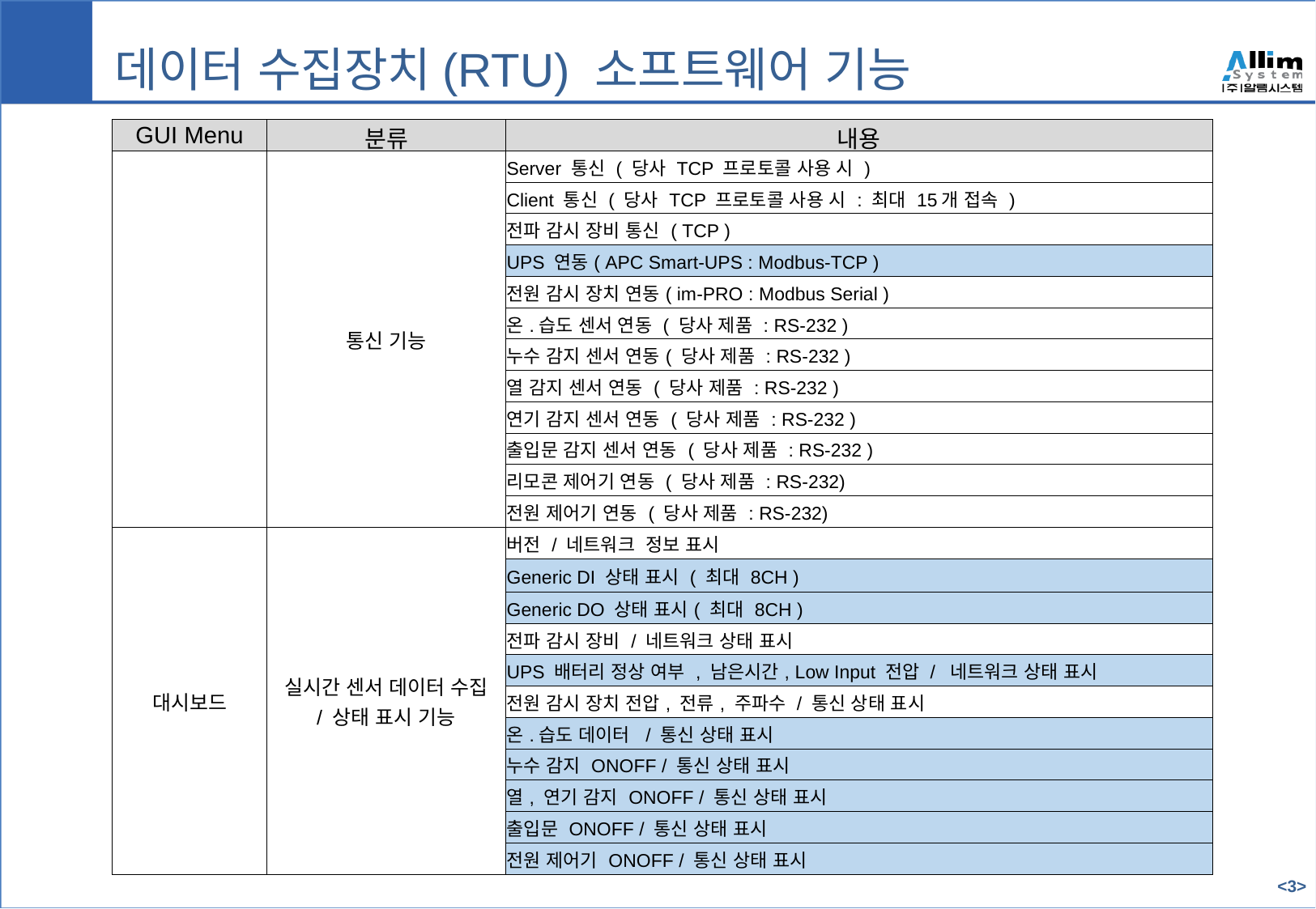

I
데이터 수집장치(RTU) 소프트웨어 기능
| GUI Menu | 분류 | 내용 |
| --- | --- | --- |
|  | 통신 기능 | Server 통신 ( 당사 TCP 프로토콜 사용 시 ) |
|  |  | Client 통신 ( 당사 TCP 프로토콜 사용 시 : 최대 15개 접속 ) |
|  |  | 전파 감시 장비 통신 ( TCP ) |
|  |  | UPS 연동( APC Smart-UPS : Modbus-TCP ) |
|  |  | 전원 감시 장치 연동( im-PRO : Modbus Serial ) |
|  |  | 온.습도 센서 연동 ( 당사 제품 : RS-232 ) |
|  |  | 누수 감지 센서 연동( 당사 제품 : RS-232 ) |
|  |  | 열 감지 센서 연동 ( 당사 제품 : RS-232 ) |
|  |  | 연기 감지 센서 연동 ( 당사 제품 : RS-232 ) |
|  |  | 출입문 감지 센서 연동 ( 당사 제품 : RS-232 ) |
|  |  | 리모콘 제어기 연동 ( 당사 제품 : RS-232) |
|  |  | 전원 제어기 연동 ( 당사 제품 : RS-232) |
| 대시보드 | 실시간 센서 데이터 수집 / 상태 표시 기능 | 버전 / 네트워크 정보 표시 |
|  |  | Generic DI 상태 표시 ( 최대 8CH ) |
|  |  | Generic DO 상태 표시( 최대 8CH ) |
|  |  | 전파 감시 장비 / 네트워크 상태 표시 |
|  |  | UPS 배터리 정상 여부 , 남은시간, Low Input 전압 / 네트워크 상태 표시 |
|  |  | 전원 감시 장치 전압, 전류, 주파수 / 통신 상태 표시 |
|  |  | 온.습도 데이터 / 통신 상태 표시 |
|  |  | 누수 감지 ONOFF / 통신 상태 표시 |
|  |  | 열, 연기 감지 ONOFF / 통신 상태 표시 |
|  |  | 출입문 ONOFF / 통신 상태 표시 |
|  |  | 전원 제어기 ONOFF / 통신 상태 표시 |